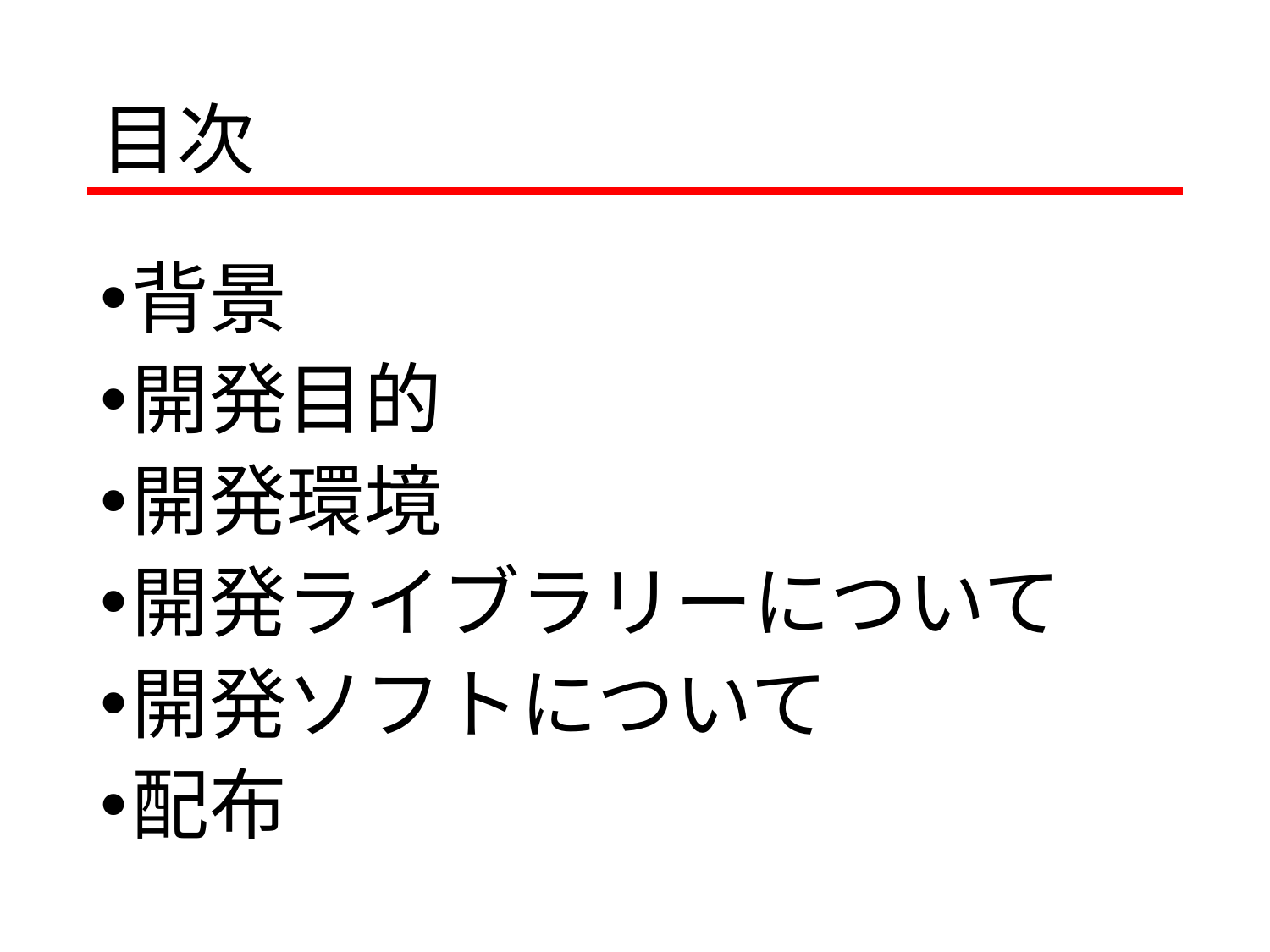

# 目次
背景
開発目的
開発環境
開発ライブラリーについて
開発ソフトについて
配布